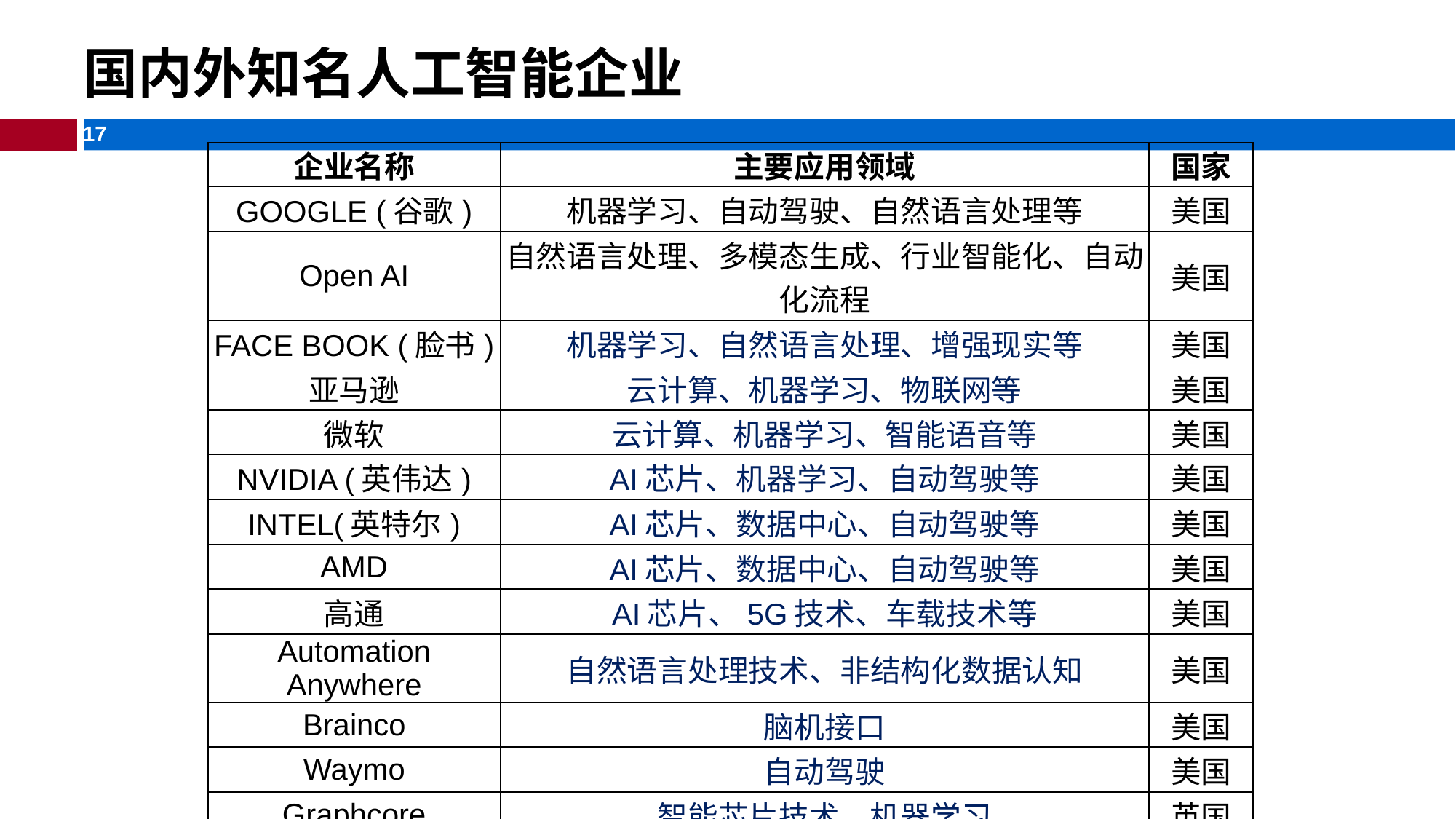

国内外知名人工智能企业
| 企业名称 | 主要应用领域 | 国家 |
| --- | --- | --- |
| GOOGLE (谷歌) | 机器学习、自动驾驶、自然语言处理等 | 美国 |
| Open AI | 自然语言处理、多模态生成、行业智能化、自动化流程 | 美国 |
| FACE BOOK (脸书) | 机器学习、自然语言处理、增强现实等 | 美国 |
| 亚马逊 | 云计算、机器学习、物联网等 | 美国 |
| 微软 | 云计算、机器学习、智能语音等 | 美国 |
| NVIDIA (英伟达) | AI芯片、机器学习、自动驾驶等 | 美国 |
| INTEL(英特尔) | AI芯片、数据中心、自动驾驶等 | 美国 |
| AMD | AI芯片、数据中心、自动驾驶等 | 美国 |
| 高通 | AI芯片、5G技术、车载技术等 | 美国 |
| Automation Anywhere | 自然语言处理技术、非结构化数据认知 | 美国 |
| Brainco | 脑机接口 | 美国 |
| Waymo | 自动驾驶 | 美国 |
| Graphcore | 智能芯片技术、机器学习 | 英国 |
| ABB Robotics | 机器人及自动化技术 | 瑞士 |
| Fanuc（发那科） | 机器人技术 | 日本 |